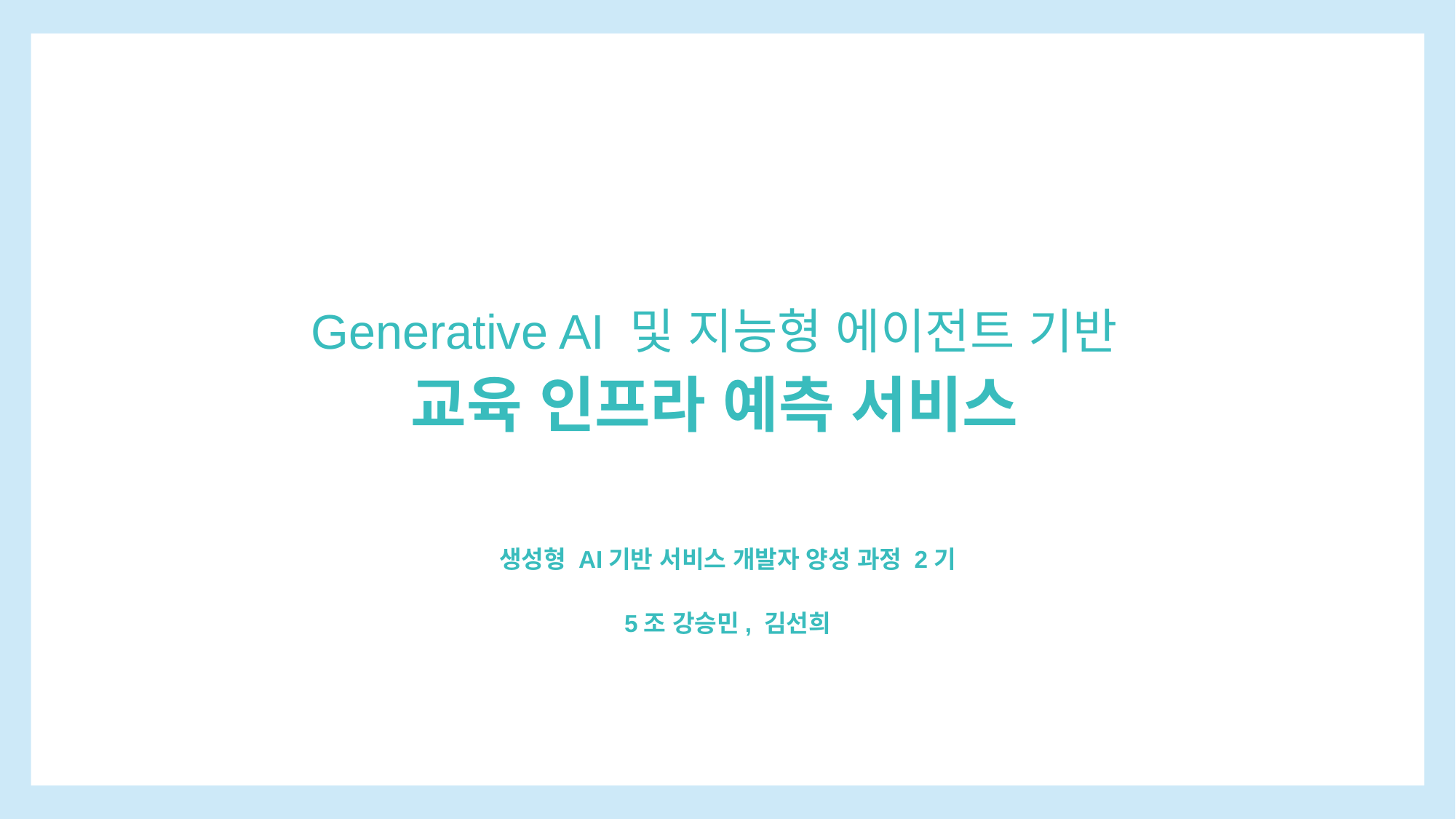

2024
Generative AI 및 지능형 에이전트 기반
교육 인프라 예측 서비스
생성형 AI기반 서비스 개발자 양성 과정 2기

5조 강승민, 김선희
https://www.thingdesign.co.kr